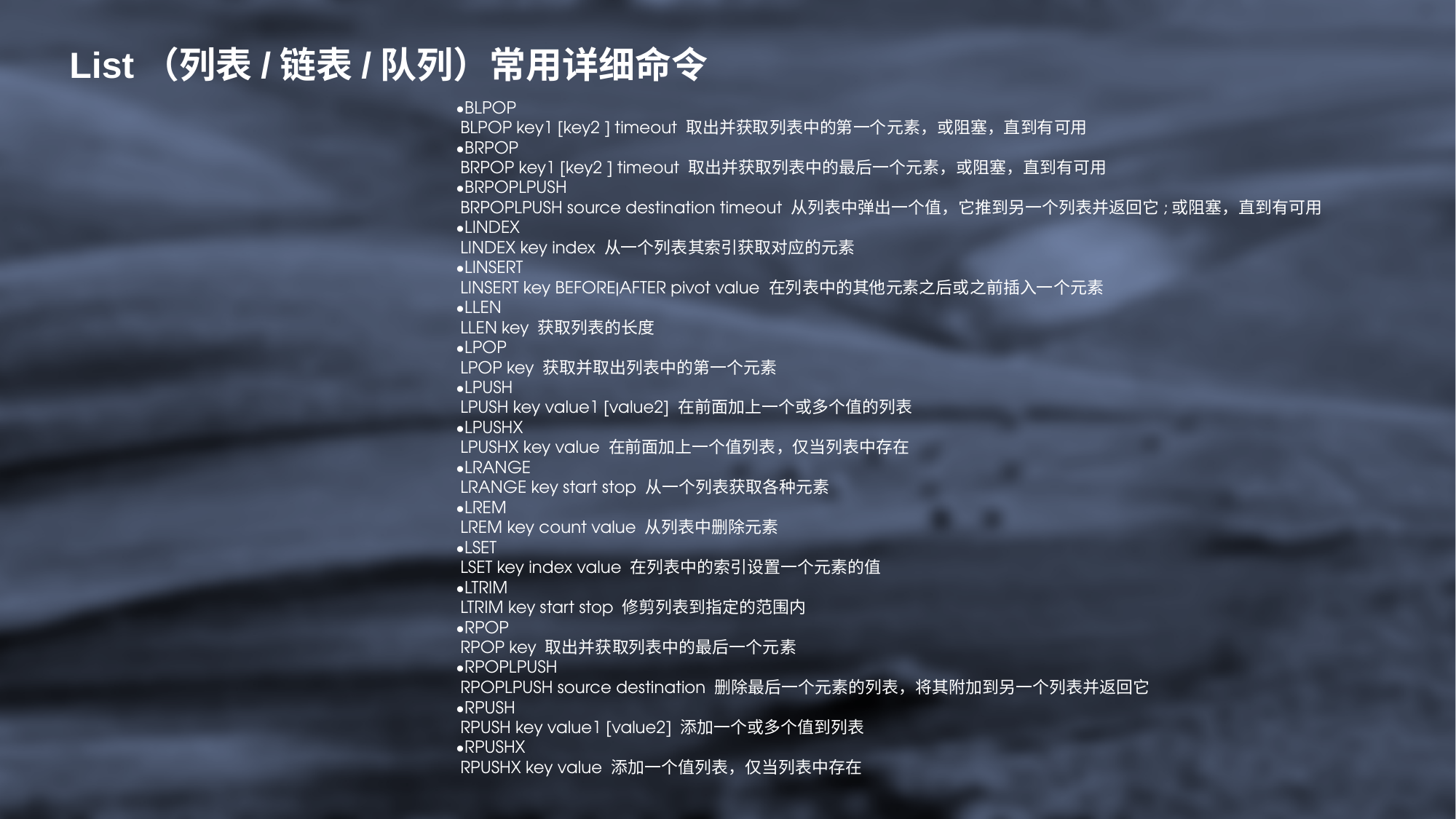

List（列表/链表/队列）常用详细命令
•BLPOP
 BLPOP key1 [key2 ] timeout 取出并获取列表中的第一个元素，或阻塞，直到有可用
•BRPOP
 BRPOP key1 [key2 ] timeout 取出并获取列表中的最后一个元素，或阻塞，直到有可用
•BRPOPLPUSH
 BRPOPLPUSH source destination timeout 从列表中弹出一个值，它推到另一个列表并返回它;或阻塞，直到有可用
•LINDEX
 LINDEX key index 从一个列表其索引获取对应的元素
•LINSERT
 LINSERT key BEFORE|AFTER pivot value 在列表中的其他元素之后或之前插入一个元素
•LLEN
 LLEN key 获取列表的长度
•LPOP
 LPOP key 获取并取出列表中的第一个元素
•LPUSH
 LPUSH key value1 [value2] 在前面加上一个或多个值的列表
•LPUSHX
 LPUSHX key value 在前面加上一个值列表，仅当列表中存在
•LRANGE
 LRANGE key start stop 从一个列表获取各种元素
•LREM
 LREM key count value 从列表中删除元素
•LSET
 LSET key index value 在列表中的索引设置一个元素的值
•LTRIM
 LTRIM key start stop 修剪列表到指定的范围内
•RPOP
 RPOP key 取出并获取列表中的最后一个元素
•RPOPLPUSH
 RPOPLPUSH source destination 删除最后一个元素的列表，将其附加到另一个列表并返回它
•RPUSH
 RPUSH key value1 [value2] 添加一个或多个值到列表
•RPUSHX
 RPUSHX key value 添加一个值列表，仅当列表中存在